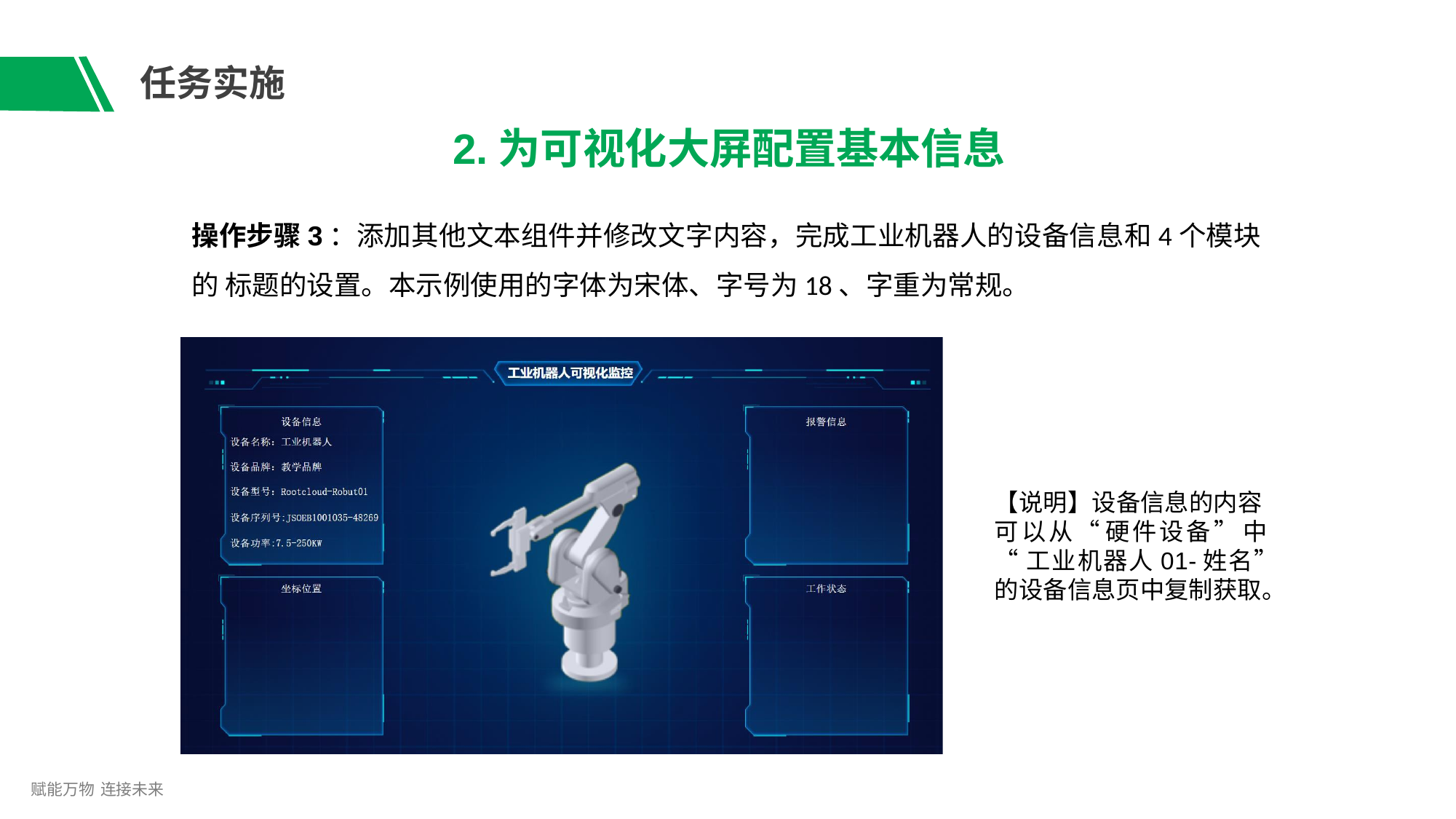

# 任务实施
2.为可视化大屏配置基本信息
操作步骤3：添加其他文本组件并修改文字内容，完成工业机器人的设备信息和4个模块的 标题的设置。本示例使用的字体为宋体、字号为18、字重为常规。

【说明】设备信息的内容
可以从“ 硬件设备” 中
“工业机器人01-姓名”  的设备信息页中复制获取。
赋能万物 连接未来